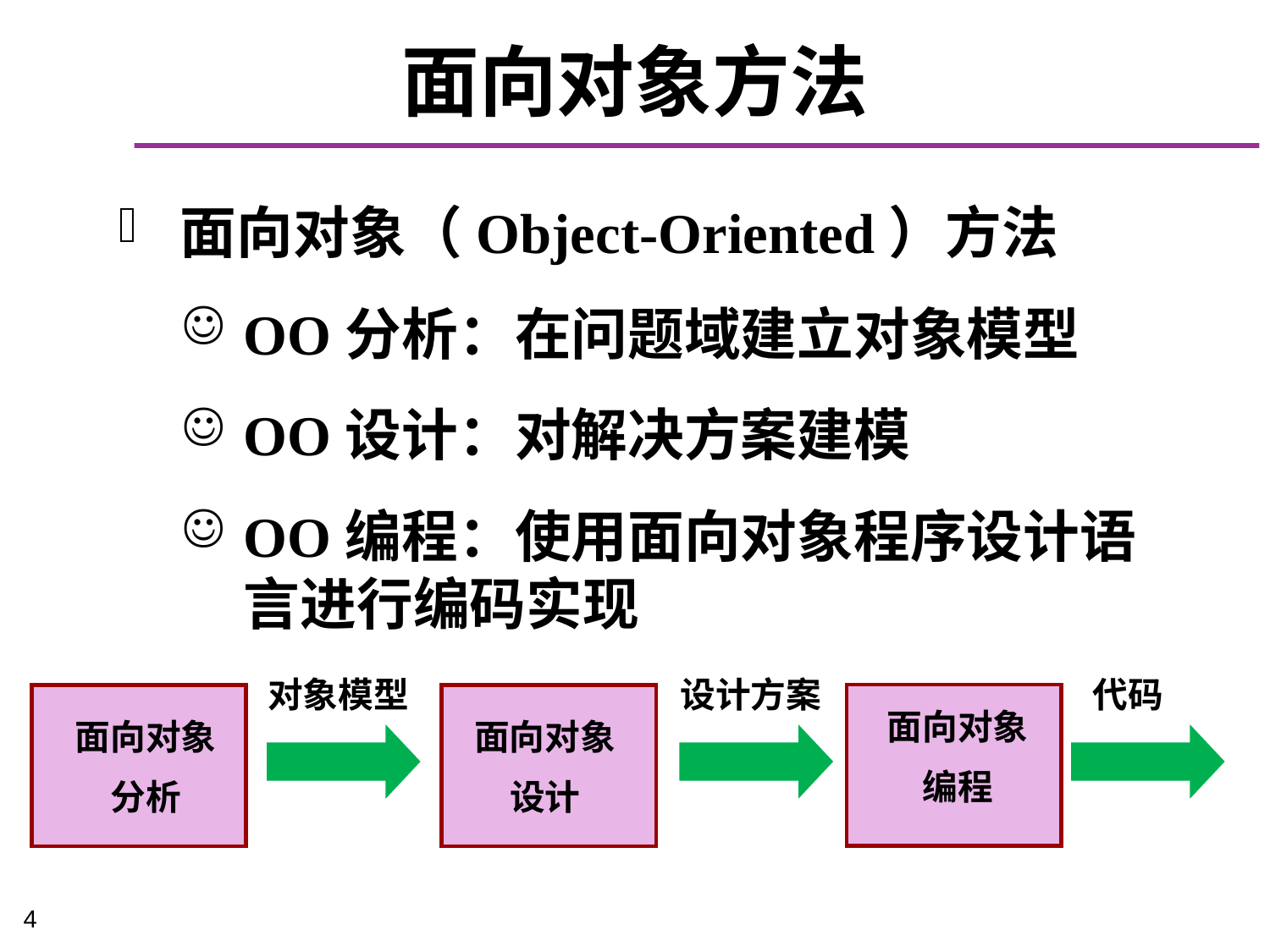

# 面向对象方法
面向对象（Object-Oriented）方法
OO分析：在问题域建立对象模型
OO设计：对解决方案建模
OO编程：使用面向对象程序设计语言进行编码实现
对象模型
设计方案
代码

面向对象
编程
面向对象
分析
面向对象
设计

4